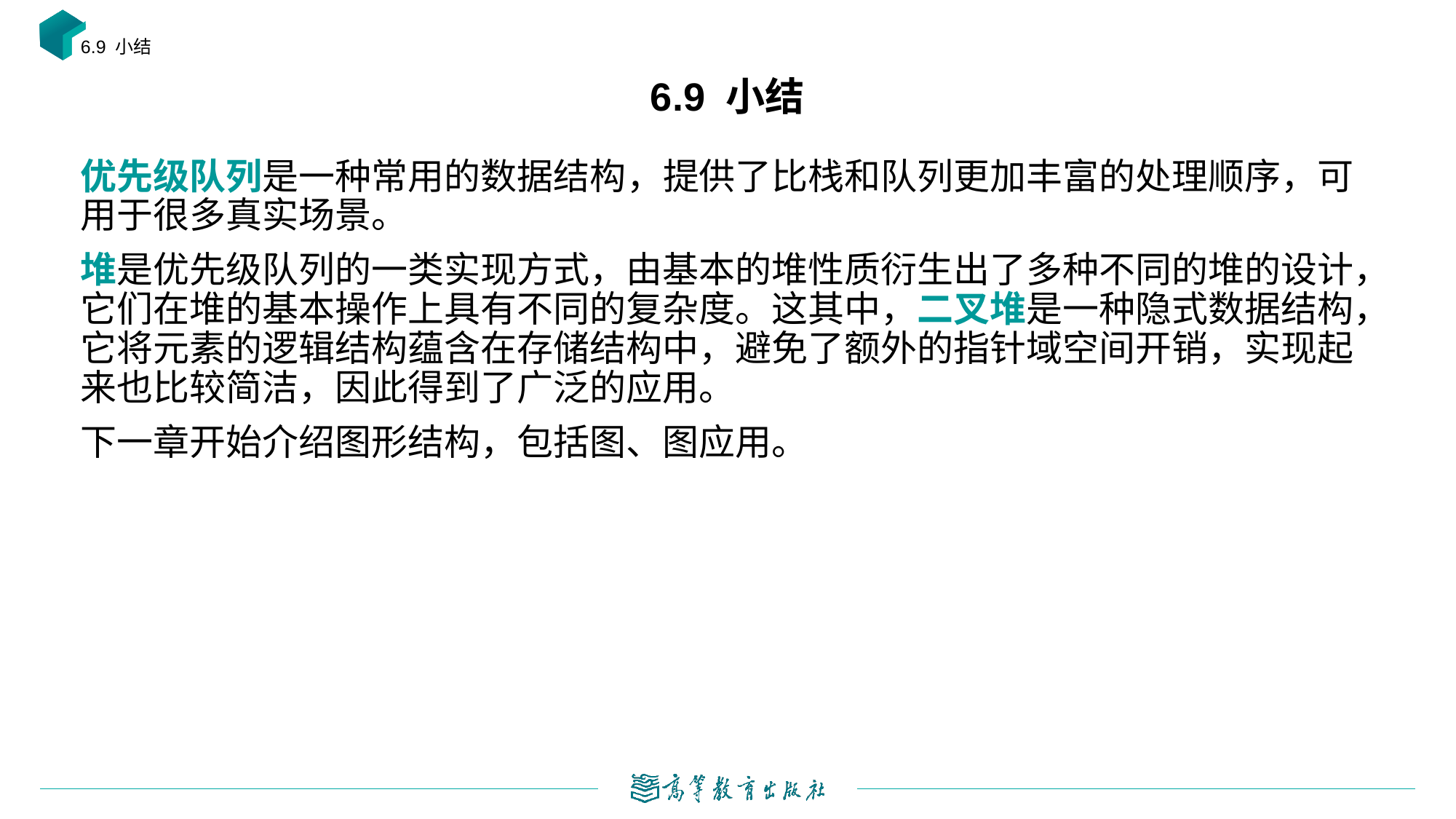

6.9 小结
# 6.9 小结
优先级队列是一种常用的数据结构，提供了比栈和队列更加丰富的处理顺序，可用于很多真实场景。
堆是优先级队列的一类实现方式，由基本的堆性质衍生出了多种不同的堆的设计，它们在堆的基本操作上具有不同的复杂度。这其中，二叉堆是一种隐式数据结构，它将元素的逻辑结构蕴含在存储结构中，避免了额外的指针域空间开销，实现起来也比较简洁，因此得到了广泛的应用。
下一章开始介绍图形结构，包括图、图应用。